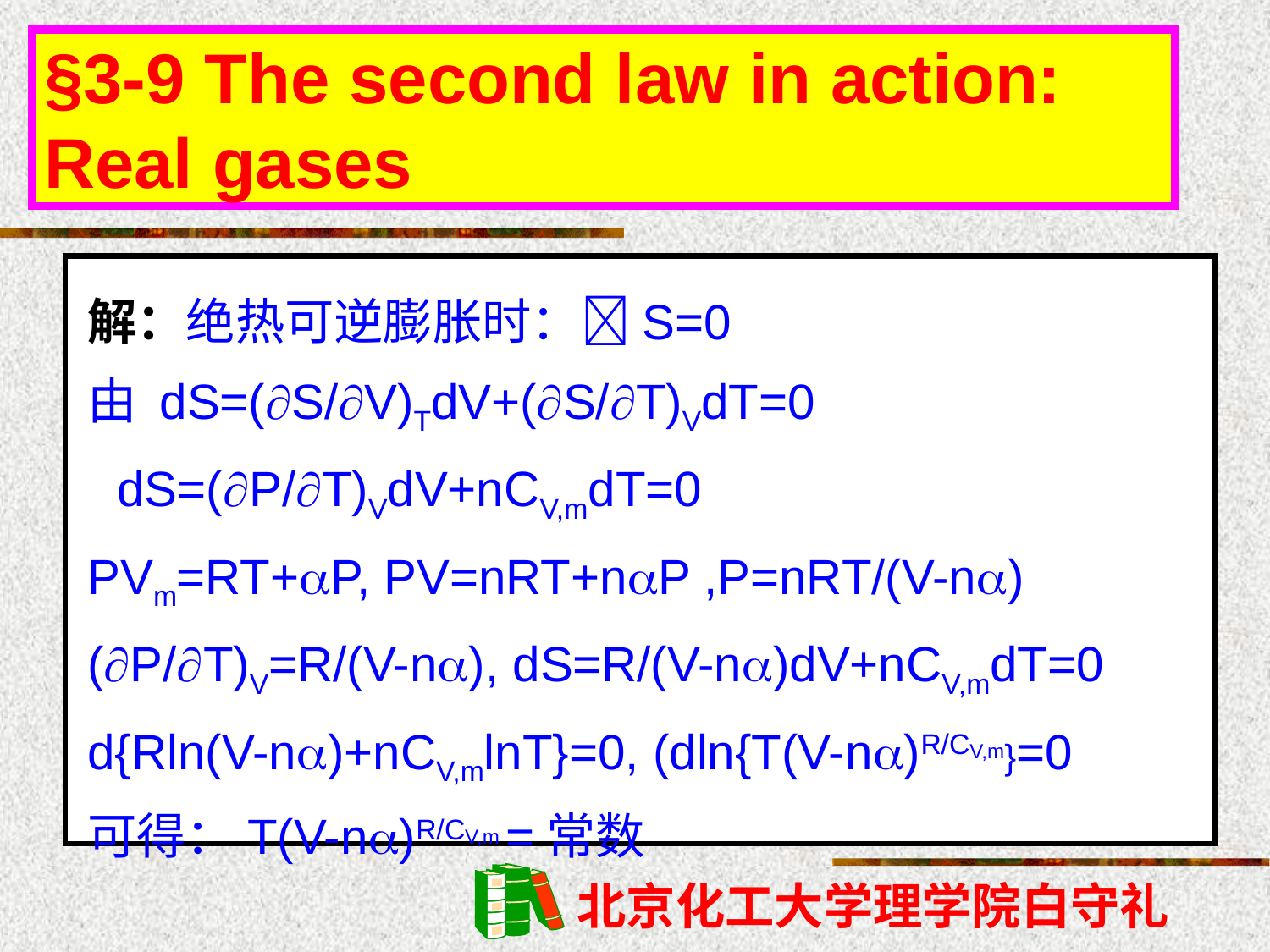

§3-9 The second law in action: Real gases

# 解：绝热可逆膨胀时：ΔS=0 由 dS=(∂S/∂V)TdV+(∂S/∂T)VdT=0 dS=(∂P/∂T)VdV+nCV,mdT=0 PVm=RT+αP, PV=nRT+nαP ,P=nRT/(V-nα) (∂P/∂T)V=R/(V-nα), dS=R/(V-nα)dV+nCV,mdT=0 d{Rln(V-nα)+nCV,mlnT}=0, (dln{T(V-nα)R/CV,m}=0 可得：T(V-nα)R/CV,m =常数